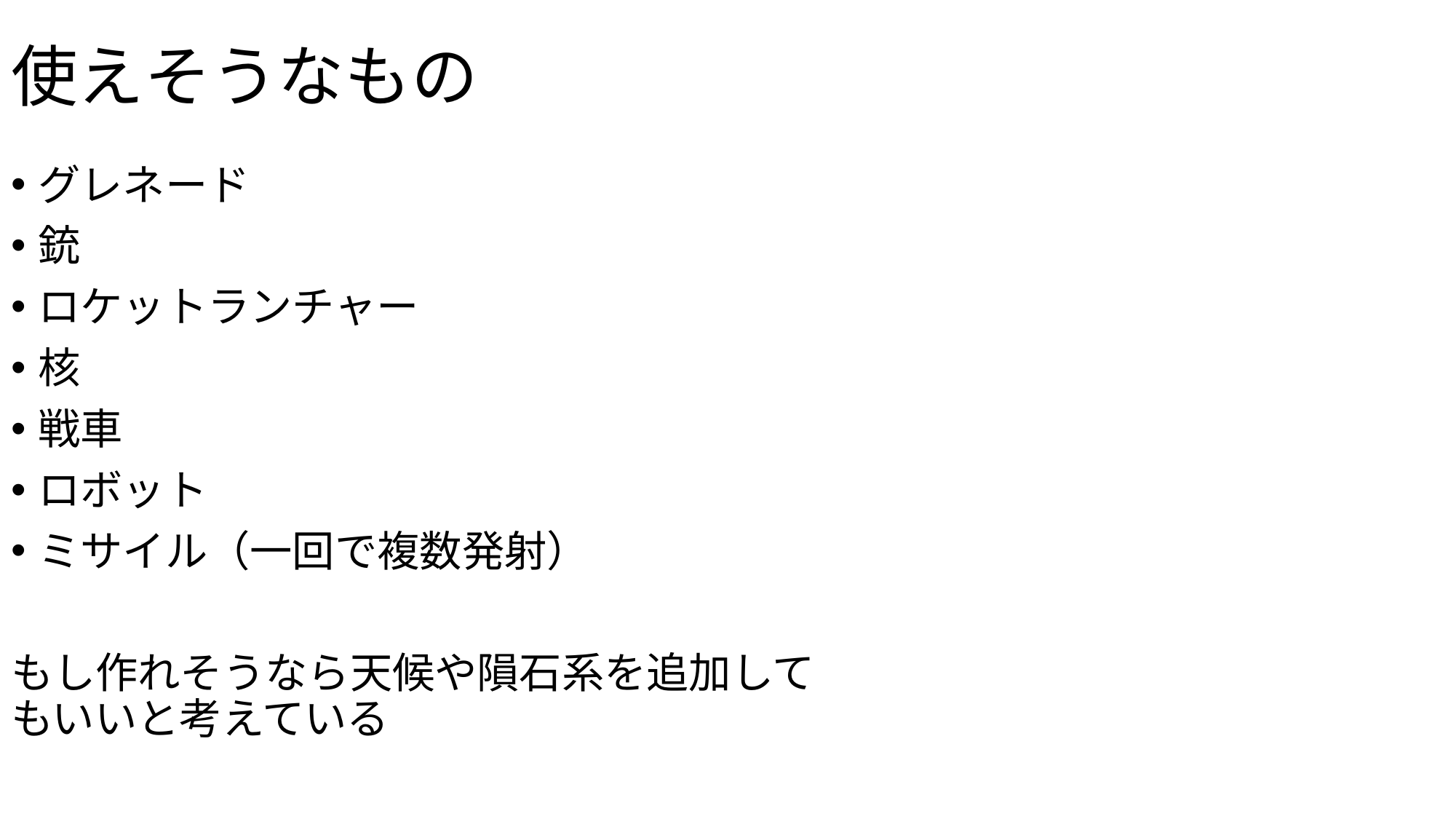

# 使えそうなもの
グレネード
銃
ロケットランチャー
核
戦車
ロボット
ミサイル（一回で複数発射）

もし作れそうなら天候や隕石系を追加してもいいと考えている